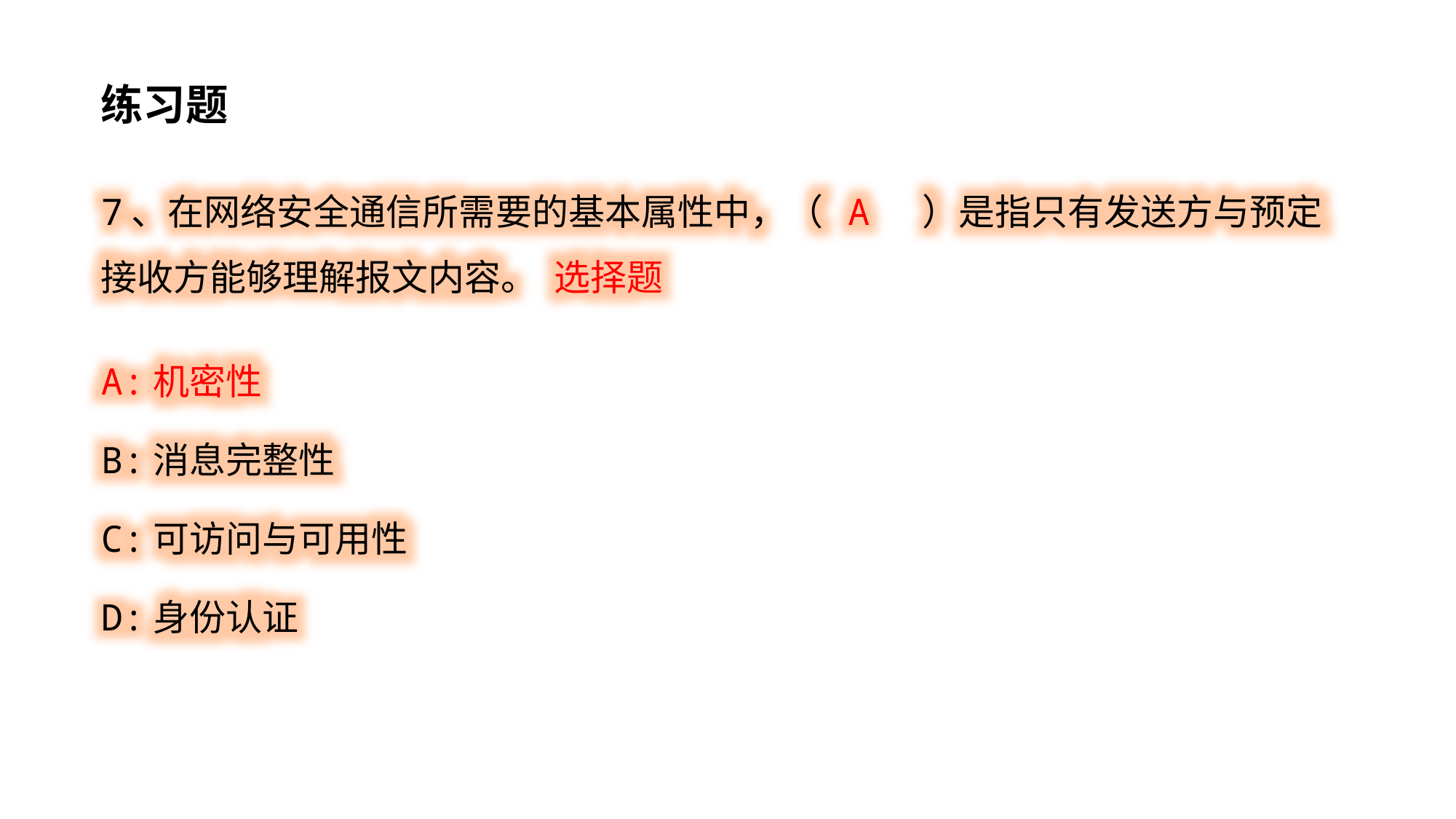

练习题
7、在网络安全通信所需要的基本属性中，（  A  ）是指只有发送方与预定接收方能够理解报文内容。  选择题

A:机密性

B:消息完整性

C:可访问与可用性

D:身份认证